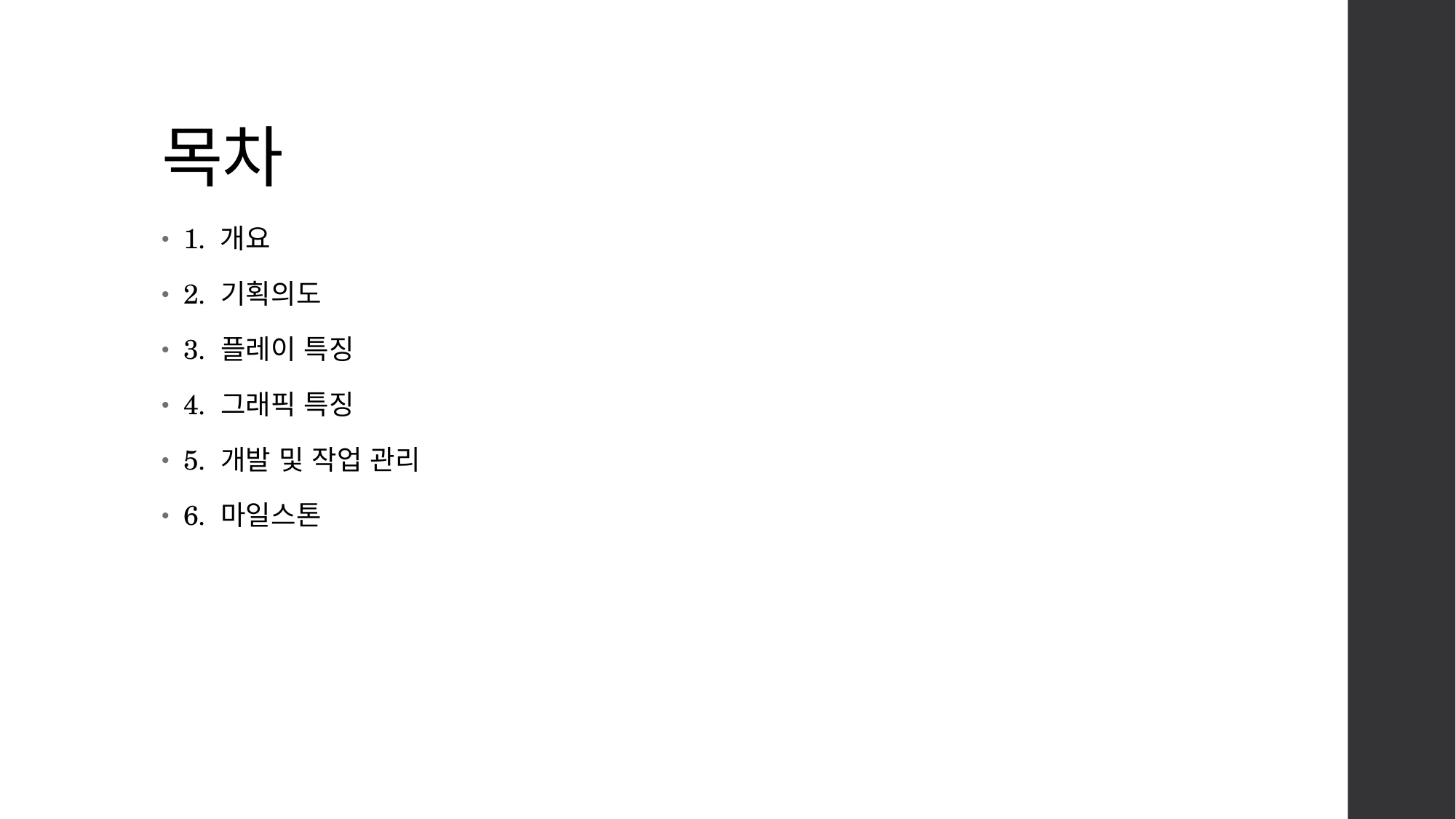

# 목차
1. 개요
2. 기획의도
3. 플레이 특징
4. 그래픽 특징
5. 개발 및 작업 관리
6. 마일스톤